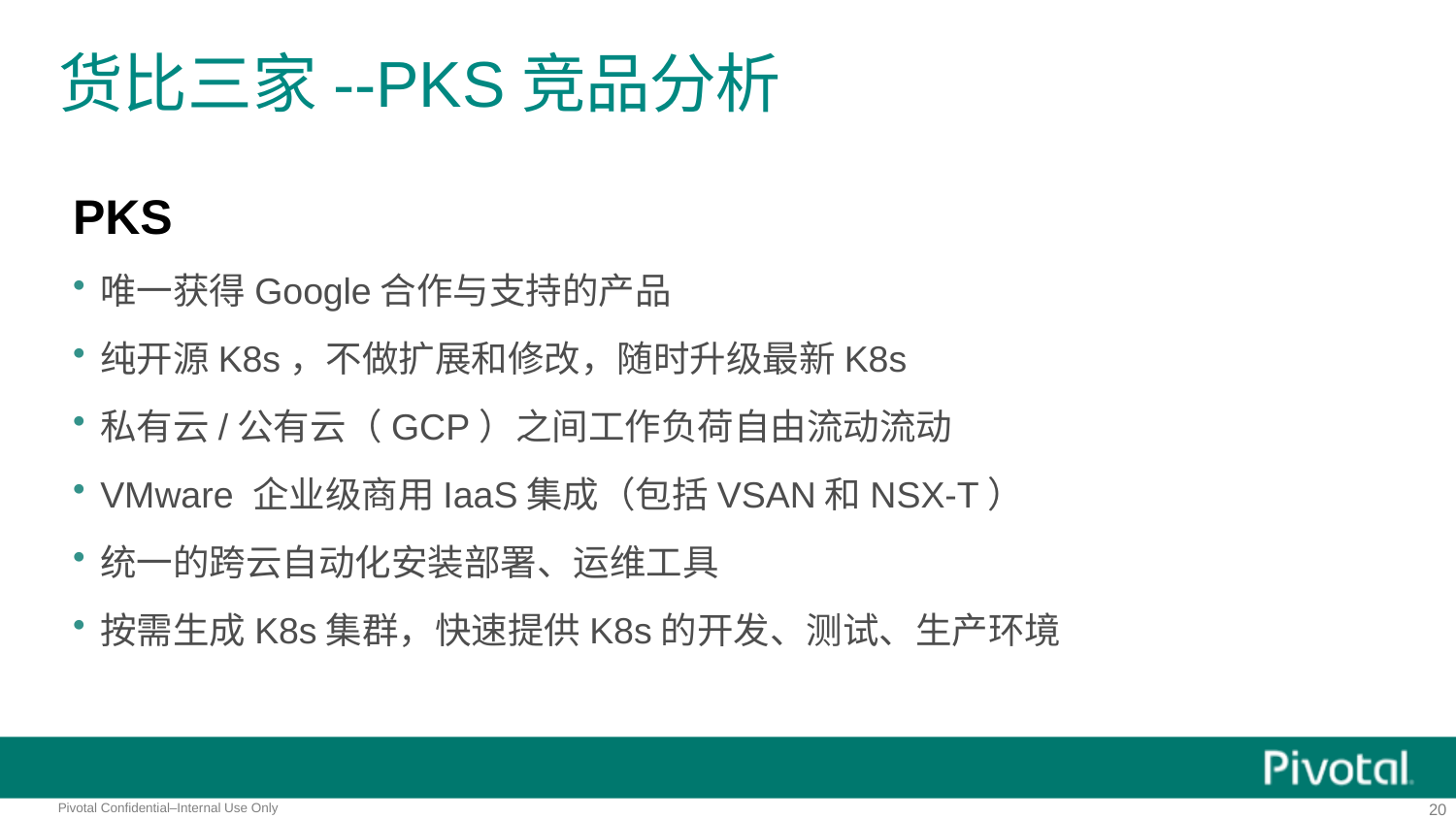

# 货比三家--PKS竞品分析
PKS
唯一获得Google合作与支持的产品
纯开源K8s，不做扩展和修改，随时升级最新K8s
私有云/公有云（GCP）之间工作负荷自由流动流动
VMware 企业级商用IaaS集成（包括VSAN和NSX-T）
统一的跨云自动化安装部署、运维工具
按需生成K8s集群，快速提供K8s的开发、测试、生产环境